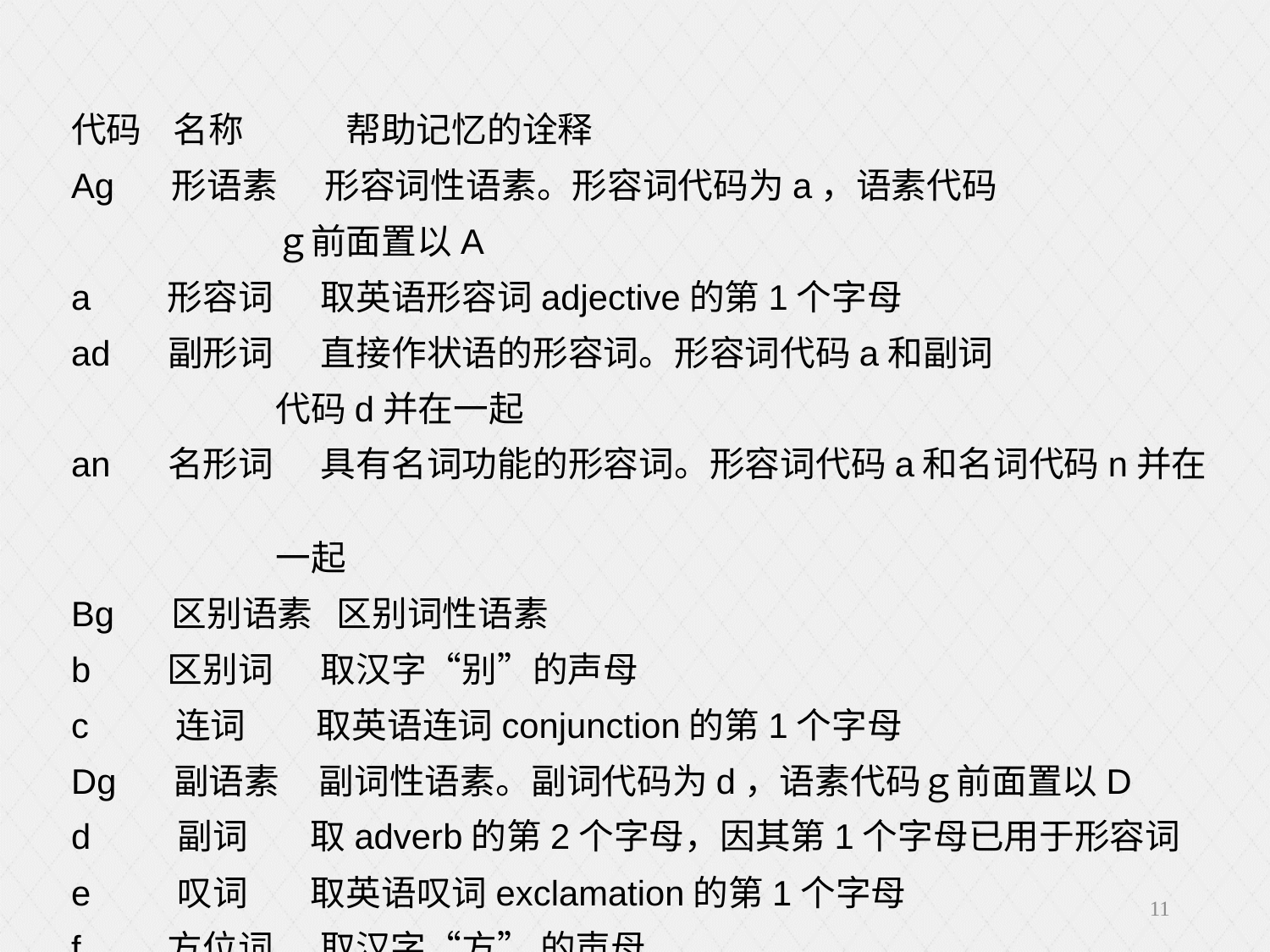

代码    名称             帮助记忆的诠释
Ag     形语素      形容词性语素。形容词代码为a，语素代码
                         ｇ前面置以A
a       形容词      取英语形容词adjective的第1个字母
ad     副形词      直接作状语的形容词。形容词代码a和副词
                         代码d并在一起
an     名形词      具有名词功能的形容词。形容词代码a和名词代码n并在
                         一起
Bg     区别语素   区别词性语素
b       区别词      取汉字“别”的声母
c        连词         取英语连词conjunction的第1个字母
Dg     副语素     副词性语素。副词代码为d，语素代码ｇ前面置以D
d        副词        取adverb的第2个字母，因其第1个字母已用于形容词
e        叹词        取英语叹词exclamation的第1个字母
f        方位词      取汉字“方” 的声母

11